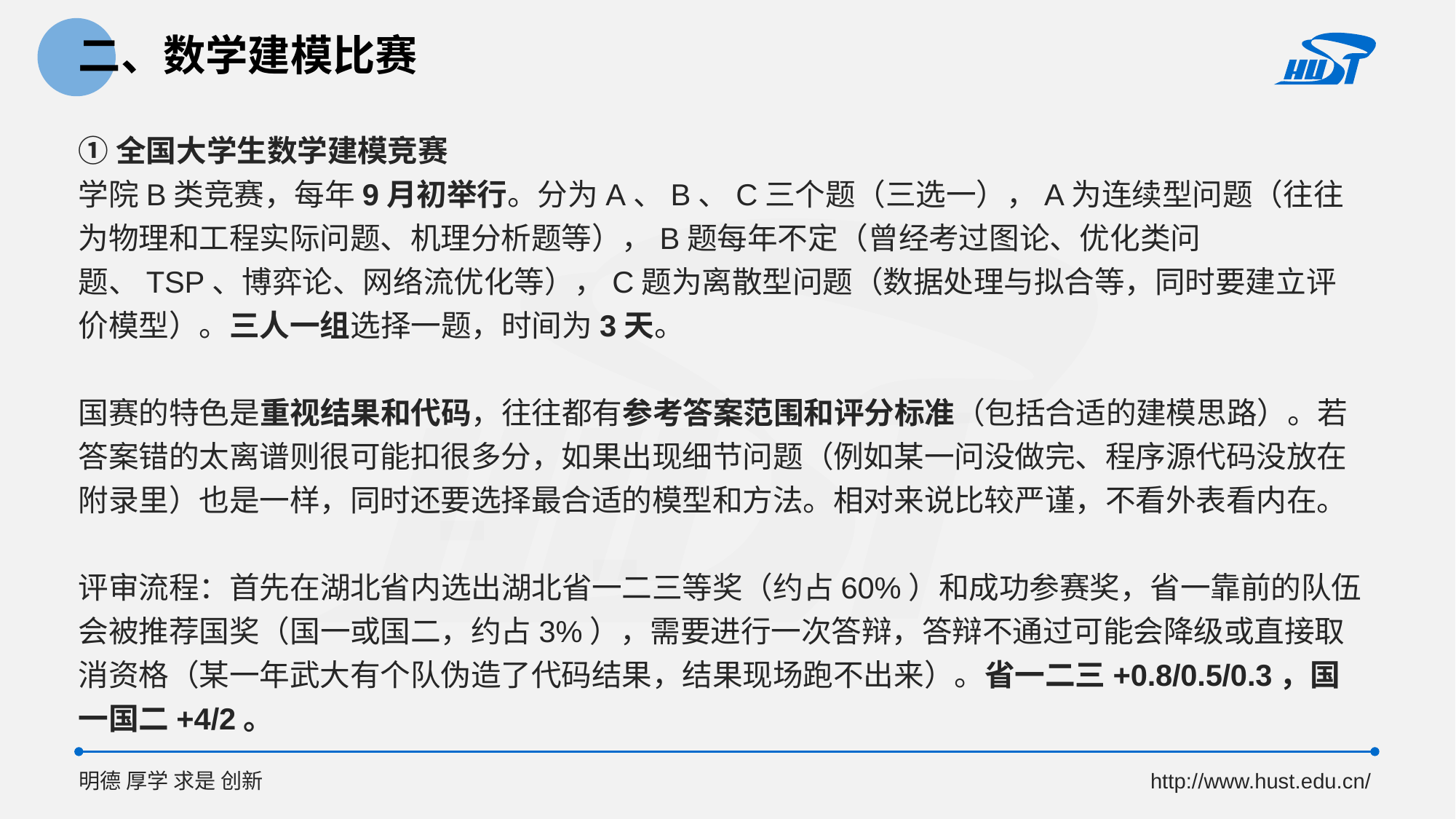

二、数学建模比赛
①全国大学生数学建模竞赛
学院B类竞赛，每年9月初举行。分为A、B、C三个题（三选一），A为连续型问题（往往为物理和工程实际问题、机理分析题等），B题每年不定（曾经考过图论、优化类问题、TSP、博弈论、网络流优化等），C题为离散型问题（数据处理与拟合等，同时要建立评价模型）。三人一组选择一题，时间为3天。

国赛的特色是重视结果和代码，往往都有参考答案范围和评分标准（包括合适的建模思路）。若答案错的太离谱则很可能扣很多分，如果出现细节问题（例如某一问没做完、程序源代码没放在附录里）也是一样，同时还要选择最合适的模型和方法。相对来说比较严谨，不看外表看内在。

评审流程：首先在湖北省内选出湖北省一二三等奖（约占60%）和成功参赛奖，省一靠前的队伍会被推荐国奖（国一或国二，约占3%），需要进行一次答辩，答辩不通过可能会降级或直接取消资格（某一年武大有个队伪造了代码结果，结果现场跑不出来）。省一二三+0.8/0.5/0.3，国一国二+4/2。